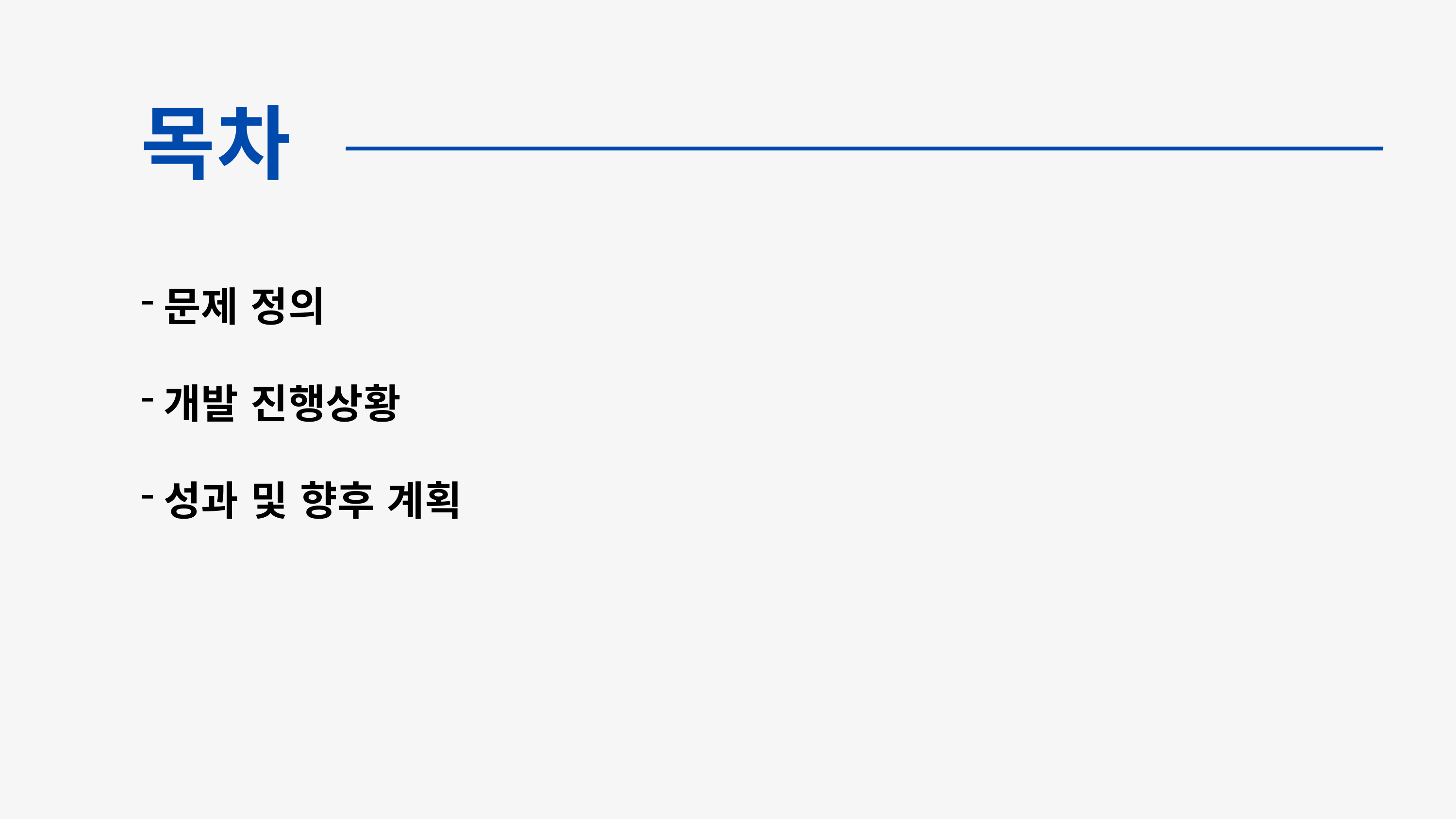

목차

문제 정의
개발 진행상황
성과 및 향후 계획